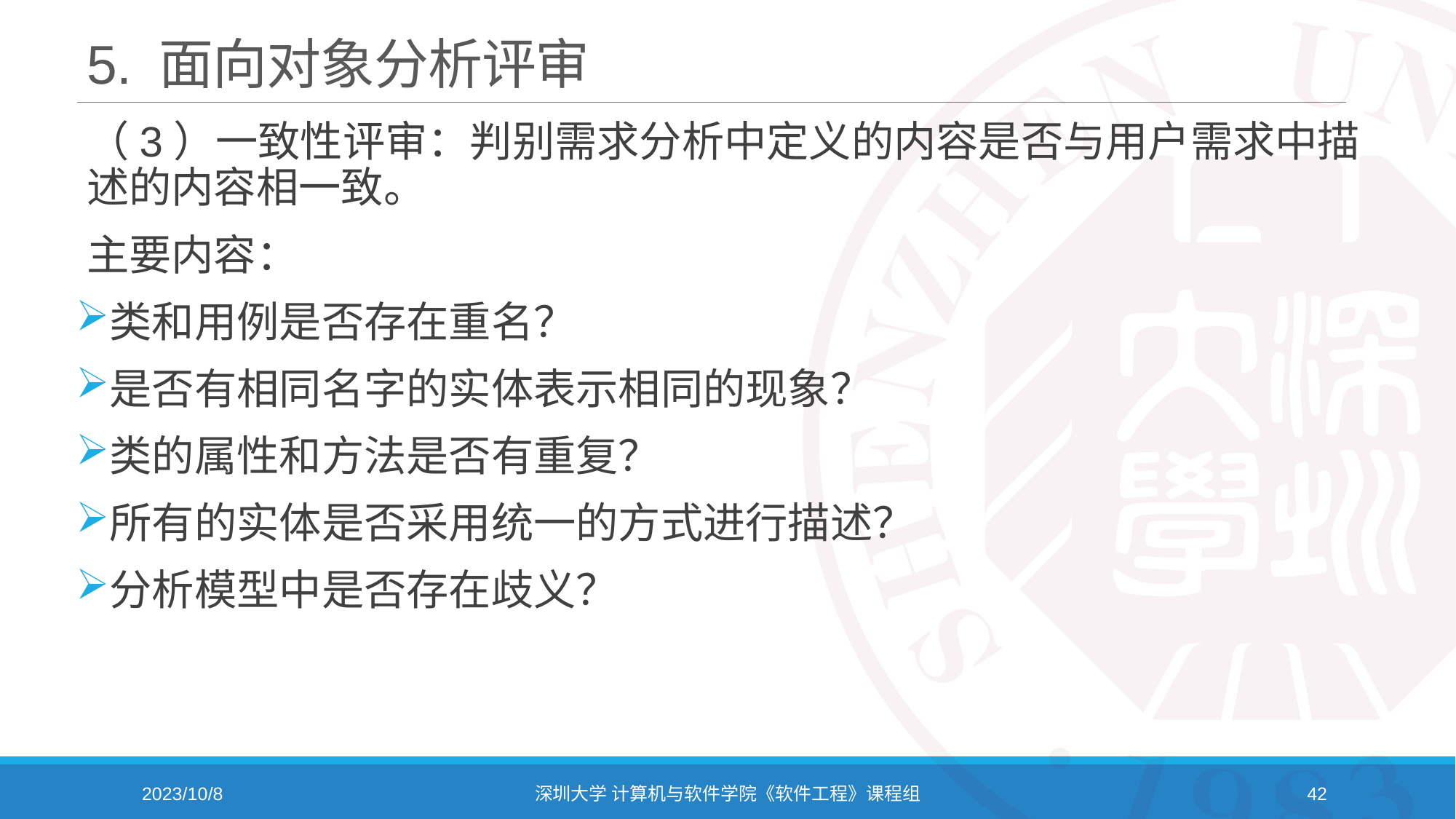

# 5. 面向对象分析评审
（3）一致性评审：判别需求分析中定义的内容是否与用户需求中描述的内容相一致。
主要内容：
类和用例是否存在重名？
是否有相同名字的实体表示相同的现象？
类的属性和方法是否有重复？
所有的实体是否采用统一的方式进行描述？
分析模型中是否存在歧义？
2023/10/8
深圳大学 计算机与软件学院《软件工程》课程组
42